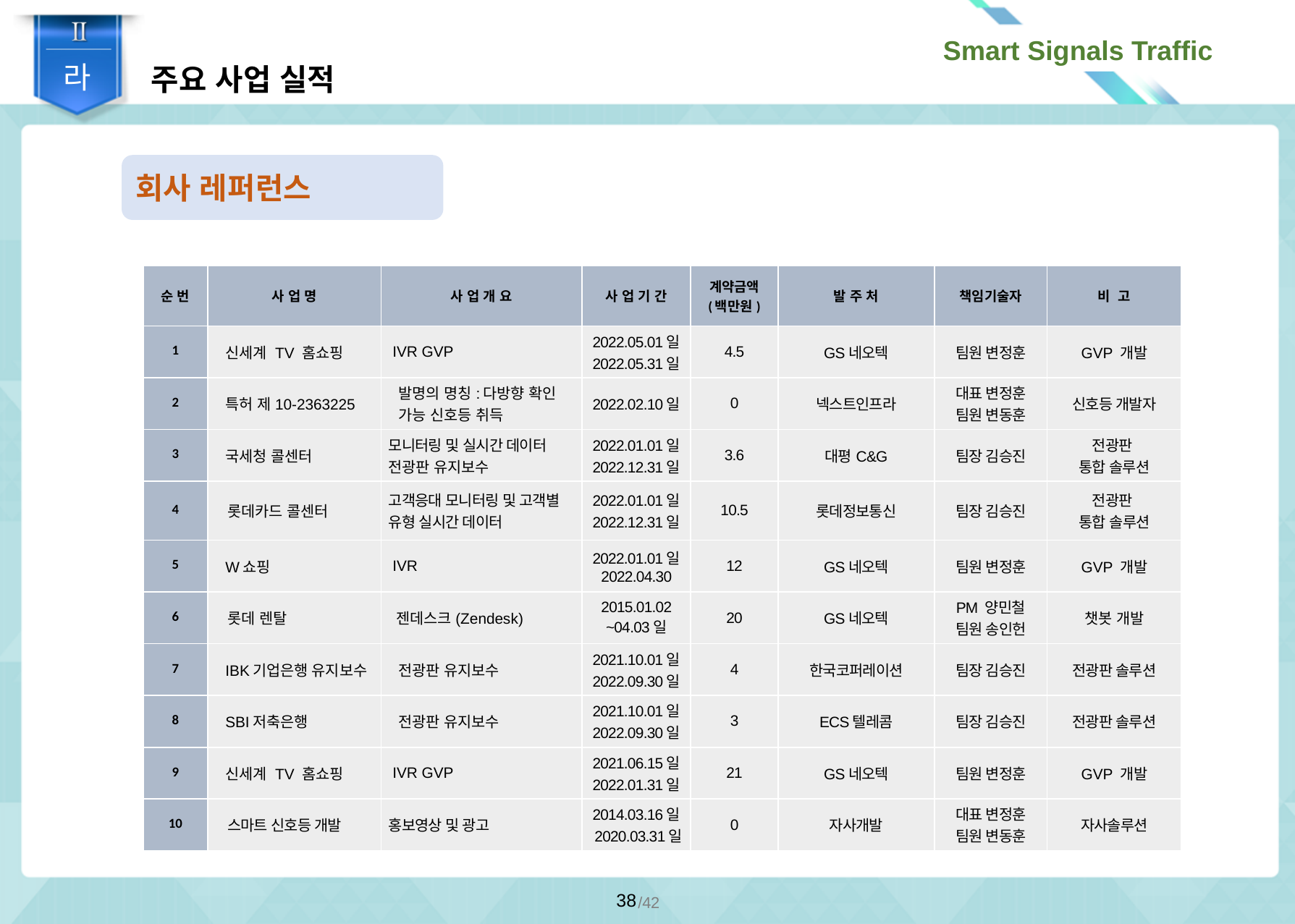

주요 사업 실적
라
회사 레퍼런스
| 순 번 | 사 업 명 | 사 업 개 요 | 사 업 기 간 | 계약금액 (백만원) | 발 주 처 | 책임기술자 | 비 고 |
| --- | --- | --- | --- | --- | --- | --- | --- |
| 1 | 신세계 TV 홈쇼핑 | IVR GVP | 2022.05.01일 2022.05.31일 | 4.5 | GS네오텍 | 팀원 변정훈 | GVP 개발 |
| 2 | 특허 제10-2363225 | 발명의 명칭:다방향 확인 가능 신호등 취득 | 2022.02.10일 | 0 | 넥스트인프라 | 대표 변정훈 팀원 변동훈 | 신호등 개발자 |
| 3 | 국세청 콜센터 | 모니터링 및 실시간 데이터 전광판 유지보수 | 2022.01.01일 2022.12.31일 | 3.6 | 대평C&G | 팀장 김승진 | 전광판 통합 솔루션 |
| 4 | 롯데카드 콜센터 | 고객응대 모니터링 및 고객별 유형 실시간 데이터 | 2022.01.01일 2022.12.31일 | 10.5 | 롯데정보통신 | 팀장 김승진 | 전광판 통합 솔루션 |
| 5 | W쇼핑 | IVR | 2022.01.01일 2022.04.30 | 12 | GS네오텍 | 팀원 변정훈 | GVP 개발 |
| 6 | 롯데 렌탈 | 젠데스크(Zendesk) | 2015.01.02 ~04.03일 | 20 | GS네오텍 | PM 양민철 팀원 송인헌 | 챗봇 개발 |
| 7 | IBK기업은행 유지보수 | 전광판 유지보수 | 2021.10.01일 2022.09.30일 | 4 | 한국코퍼레이션 | 팀장 김승진 | 전광판 솔루션 |
| 8 | SBI저축은행 | 전광판 유지보수 | 2021.10.01일 2022.09.30일 | 3 | ECS텔레콤 | 팀장 김승진 | 전광판 솔루션 |
| 9 | 신세계 TV 홈쇼핑 | IVR GVP | 2021.06.15일 2022.01.31일 | 21 | GS네오텍 | 팀원 변정훈 | GVP 개발 |
| 10 | 스마트 신호등 개발 | 홍보영상 및 광고 | 2014.03.16일 2020.03.31일 | 0 | 자사개발 | 대표 변정훈 팀원 변동훈 | 자사솔루션 |